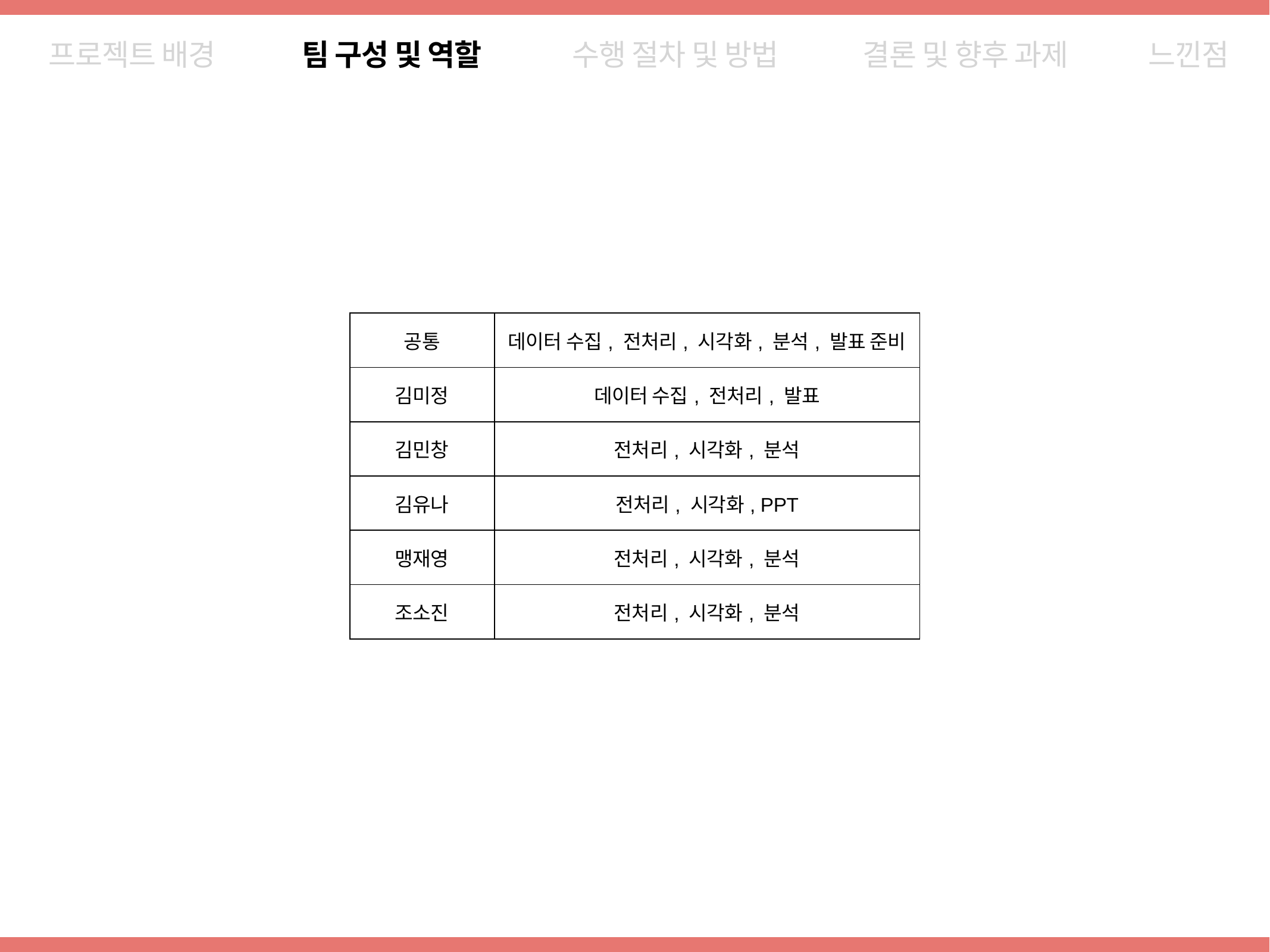

프로젝트 배경
팀 구성 및 역할
수행 절차 및 방법
결론 및 향후 과제
느낀점
| 공통 | 데이터 수집, 전처리, 시각화, 분석, 발표 준비 |
| --- | --- |
| 김미정 | 데이터 수집, 전처리, 발표 |
| 김민창 | 전처리, 시각화, 분석 |
| 김유나 | 전처리, 시각화, PPT |
| 맹재영 | 전처리, 시각화, 분석 |
| 조소진 | 전처리, 시각화, 분석 |